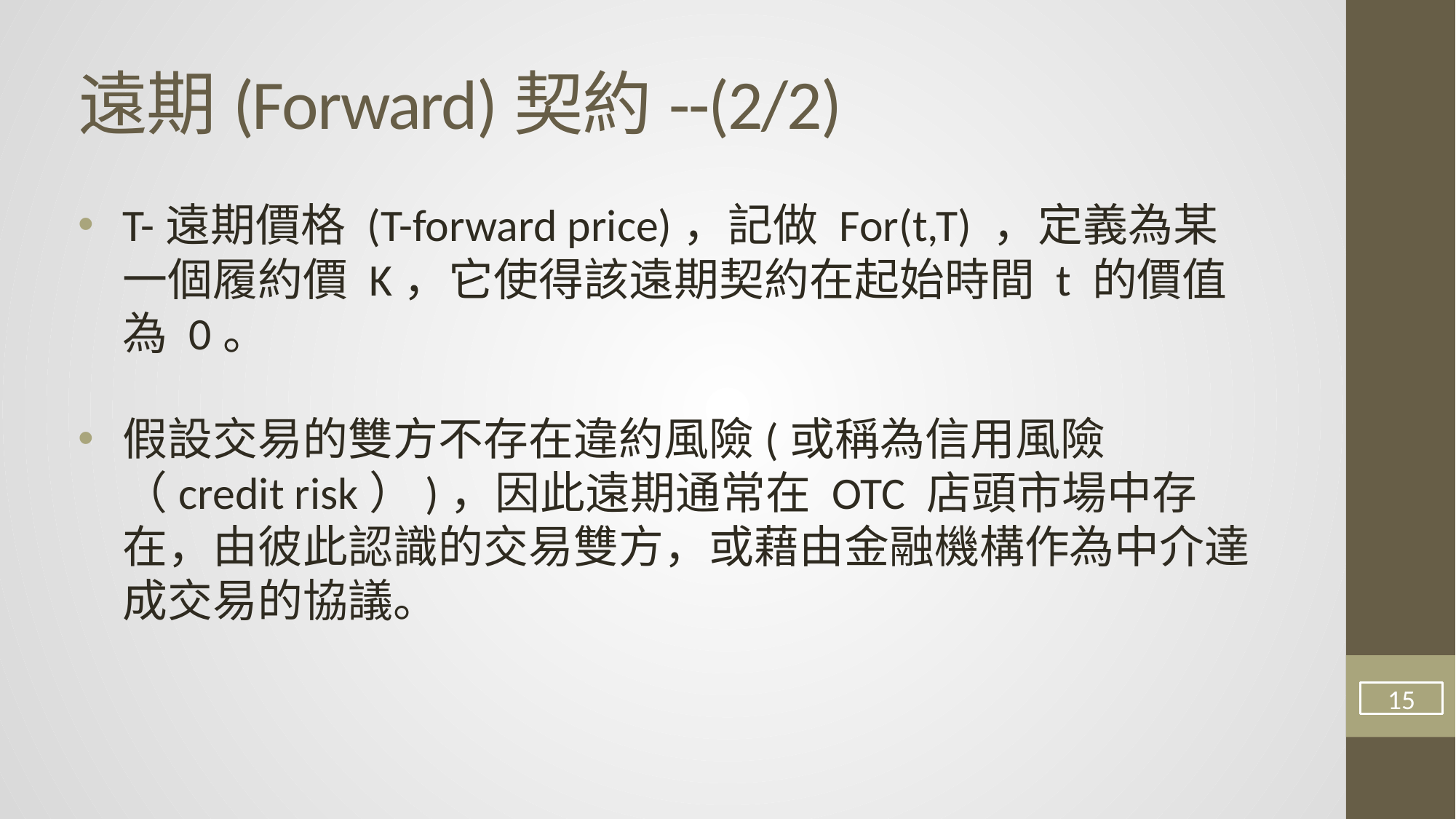

# 遠期(Forward)契約--(2/2)
T-遠期價格 (T-forward price)，記做 For(t,T) ，定義為某一個履約價 K，它使得該遠期契約在起始時間 t 的價值為 0。
假設交易的雙方不存在違約風險(或稱為信用風險（credit risk）)，因此遠期通常在 OTC 店頭市場中存在，由彼此認識的交易雙方，或藉由金融機構作為中介達成交易的協議。
15